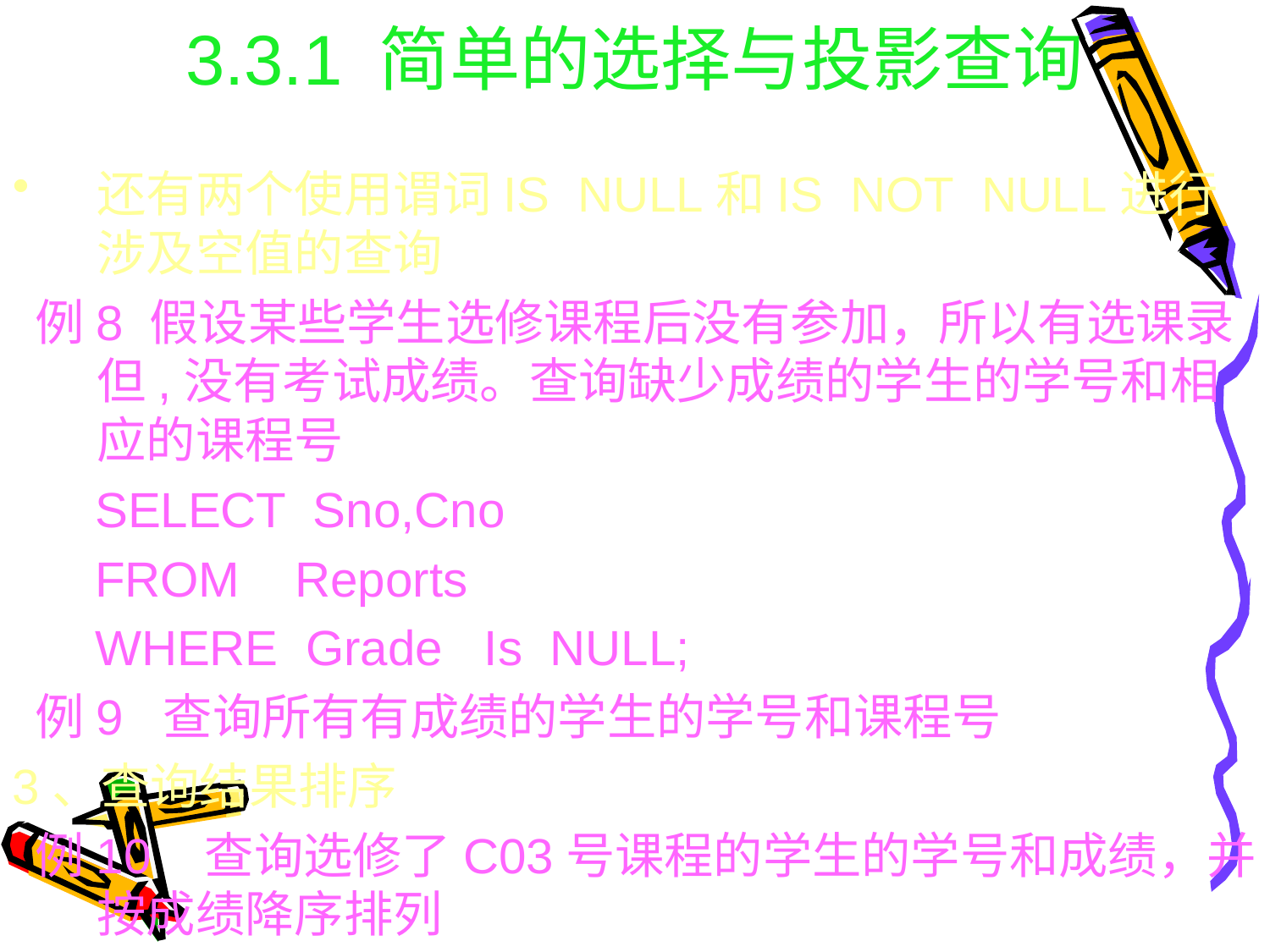

# 3.3.1 简单的选择与投影查询
还有两个使用谓词IS  NULL和IS  NOT  NULL进行涉及空值的查询
 例8 假设某些学生选修课程后没有参加，所以有选课录但,没有考试成绩。查询缺少成绩的学生的学号和相应的课程号
      SELECT  Sno,Cno
      FROM    Reports
      WHERE  Grade   Is  NULL;
 例9  查询所有有成绩的学生的学号和课程号
3、查询结果排序
 例10   查询选修了C03号课程的学生的学号和成绩，并按成绩降序排列